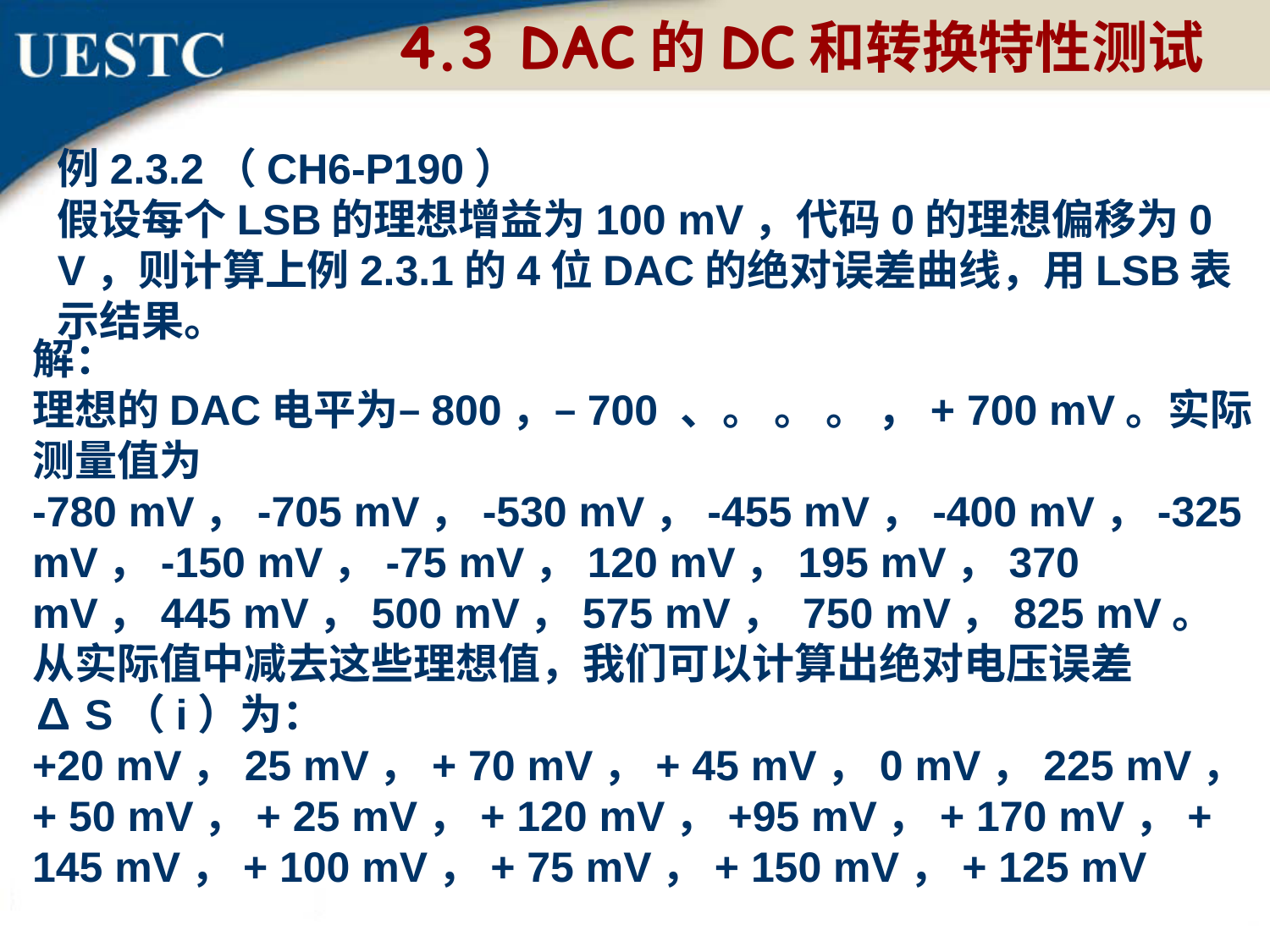

4.3 DAC的DC和转换特性测试
例2.3.2（CH6-P190）
假设每个LSB的理想增益为100 mV，代码0的理想偏移为0 V，则计算上例2.3.1的4位DAC的绝对误差曲线，用LSB表示结果。
解：
理想的DAC电平为–800，–700 、。 。 。 ，+ 700 mV。实际测量值为
-780 mV，-705 mV，-530 mV，-455 mV，-400 mV，-325 mV，-150 mV，-75 mV，120 mV，195 mV，370 mV，445 mV，500 mV，575 mV， 750 mV，825 mV。
从实际值中减去这些理想值，我们可以计算出绝对电压误差∆S（i）为：
+20 mV，25 mV，+ 70 mV，+ 45 mV，0 mV，225 mV，+ 50 mV，+ 25 mV，+ 120 mV，+95 mV，+ 170 mV，+ 145 mV，+ 100 mV，+ 75 mV，+ 150 mV，+ 125 mV